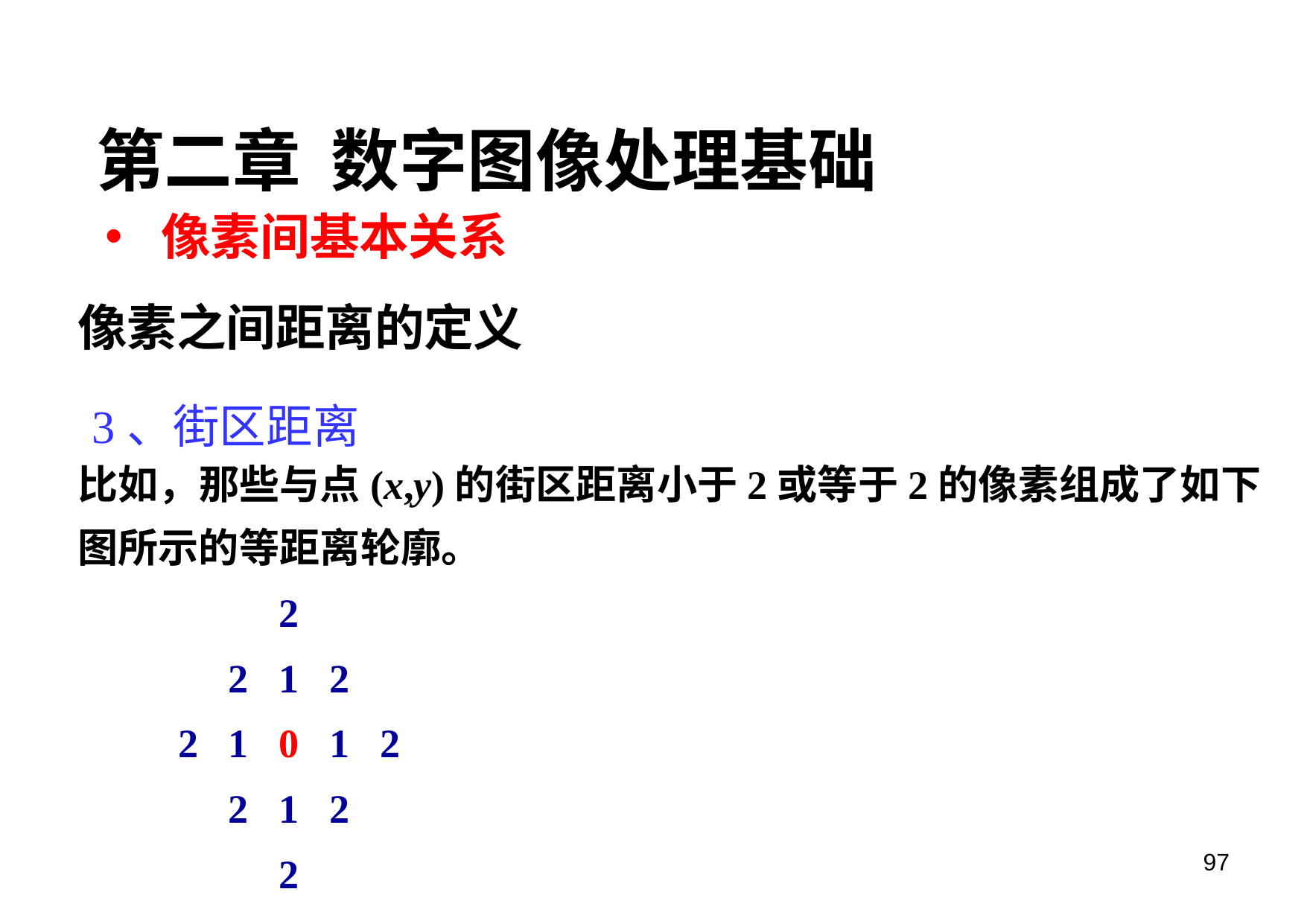

第二章  数字图像处理基础
像素间基本关系
像素之间距离的定义
3、街区距离
比如，那些与点(x,y)的街区距离小于2或等于2的像素组成了如下图所示的等距离轮廓。
                    2
               2   1   2
          2   1   0   1   2
               2   1   2
                    2
97